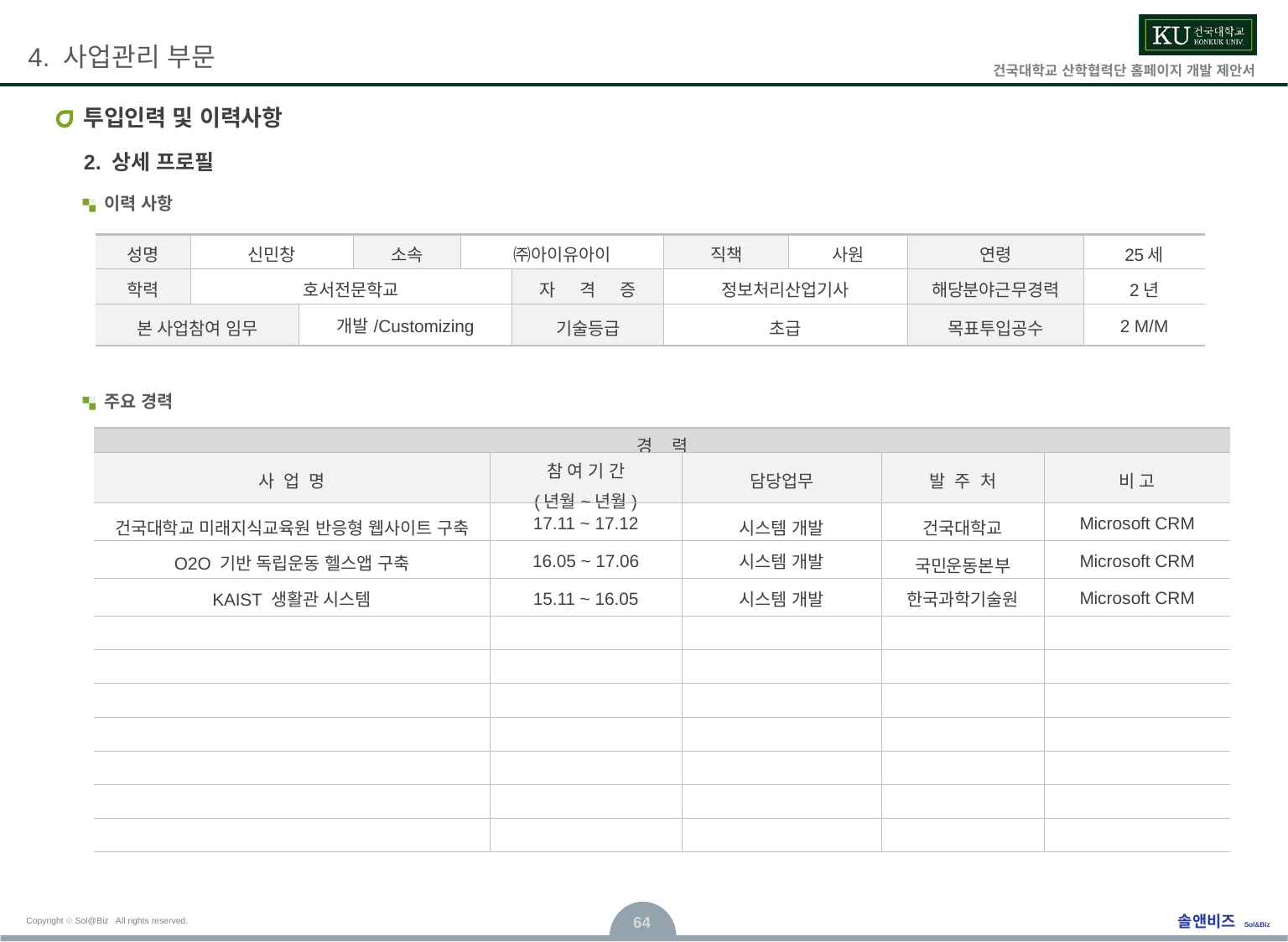

# 투입인력 및 이력사항
2. 상세 프로필
이력 사항

| 성명 | 신민창 |  | 소속 | ㈜아이유아이 |  | 직책 | 사원 | 연령 | 25세 |
| --- | --- | --- | --- | --- | --- | --- | --- | --- | --- |
| 학력 | 호서전문학교 |  |  |  | 자 격 증 | 정보처리산업기사 |  | 해당분야근무경력 | 2년 |
| 본 사업참여 임무 |  | 개발/Customizing |  |  | 기술등급 | 초급 |  | 목표투입공수 | 2 M/M |
주요 경력

| 경 력 |  |  |  |  |
| --- | --- | --- | --- | --- |
| 사 업 명 | 참 여 기 간 (년월~년월) | 담당업무 | 발 주 처 | 비 고 |
| 건국대학교 미래지식교육원 반응형 웹사이트 구축 | 17.11 ~ 17.12 | 시스템 개발 | 건국대학교 | Microsoft CRM |
| O2O 기반 독립운동 헬스앱 구축 | 16.05 ~ 17.06 | 시스템 개발 | 국민운동본부 | Microsoft CRM |
| KAIST 생활관 시스템 | 15.11 ~ 16.05 | 시스템 개발 | 한국과학기술원 | Microsoft CRM |
|  |  |  |  |  |
|  |  |  |  |  |
|  |  |  |  |  |
|  |  |  |  |  |
|  |  |  |  |  |
|  |  |  |  |  |
|  |  |  |  |  |